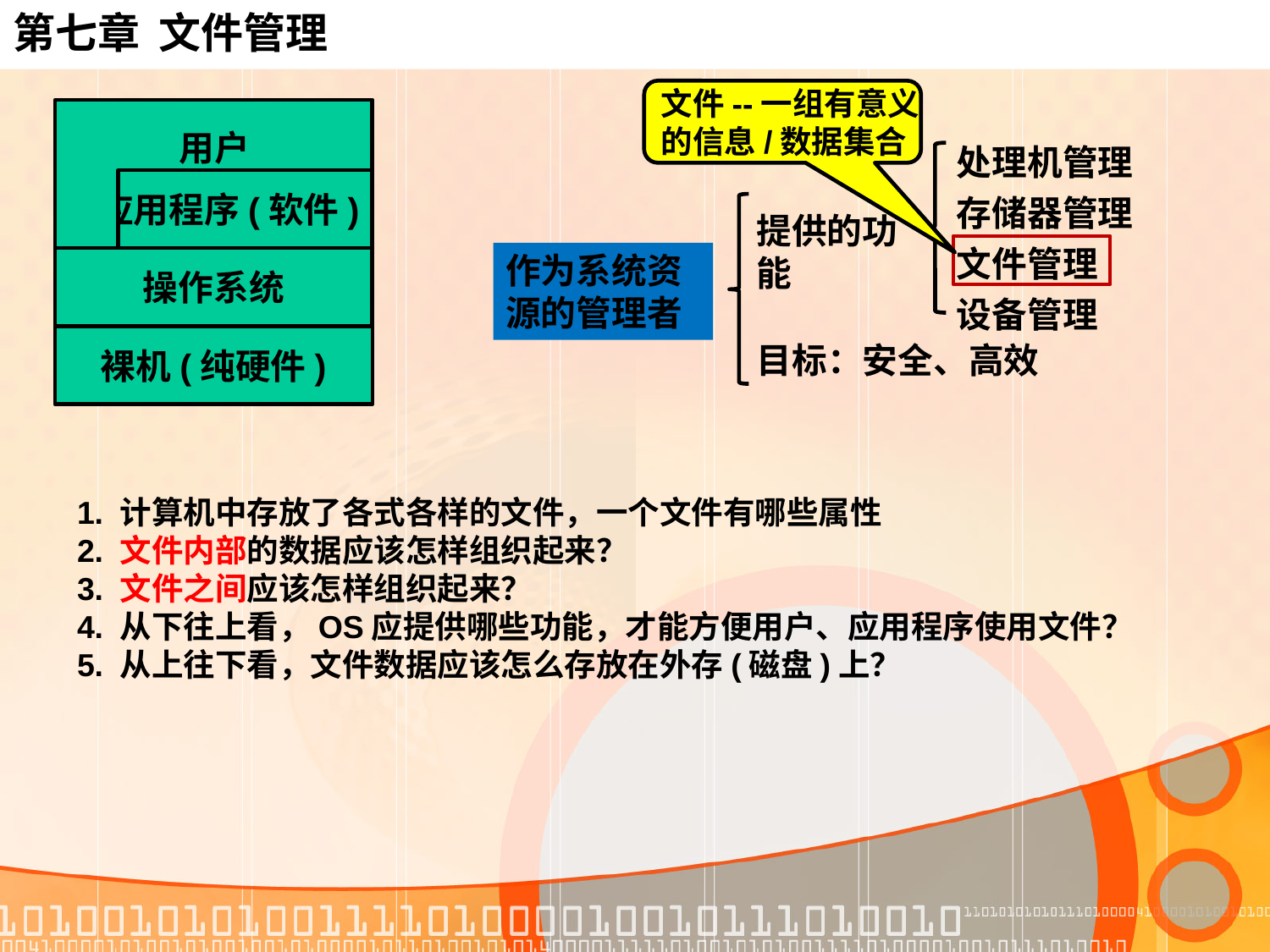

# 第七章  文件管理
文件--一组有意义
的信息/数据集合

用户
处理机管理
存储器管理
文件管理
设备管理

应用程序(软件)

提供的功能

作为系统资源的管理者
操作系统
裸机(纯硬件)
目标：安全、高效
1. 计算机中存放了各式各样的文件，一个文件有哪些属性
2. 文件内部的数据应该怎样组织起来？
3. 文件之间应该怎样组织起来？
4. 从下往上看，OS应提供哪些功能，才能方便用户、应用程序使用文件？
5. 从上往下看，文件数据应该怎么存放在外存(磁盘)上？